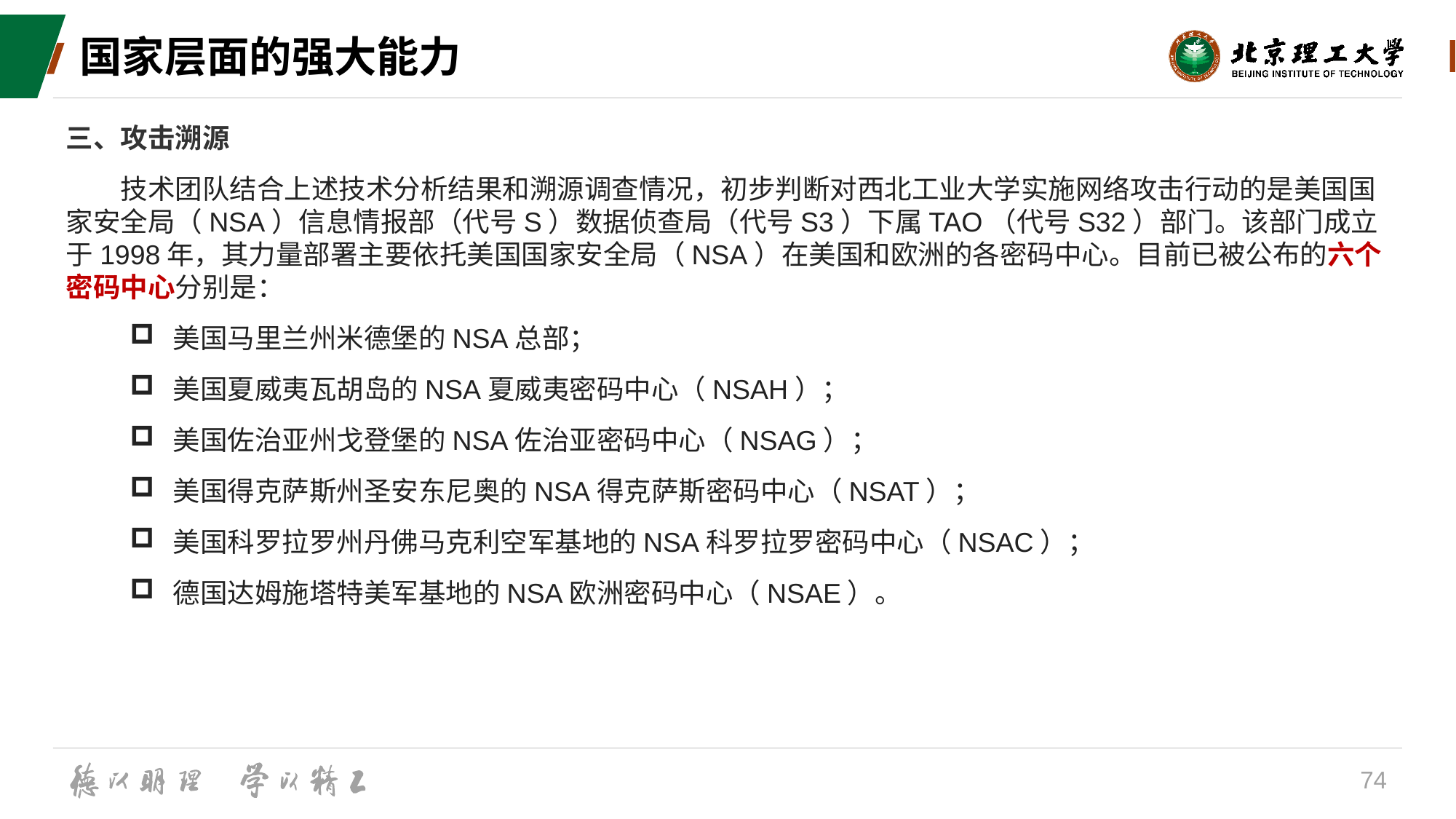

# 国家层面的强大能力
三、攻击溯源
　　技术团队结合上述技术分析结果和溯源调查情况，初步判断对西北工业大学实施网络攻击行动的是美国国家安全局（NSA）信息情报部（代号S）数据侦查局（代号S3）下属TAO（代号S32）部门。该部门成立于1998年，其力量部署主要依托美国国家安全局（NSA）在美国和欧洲的各密码中心。目前已被公布的六个密码中心分别是：
美国马里兰州米德堡的NSA总部；
美国夏威夷瓦胡岛的NSA夏威夷密码中心（NSAH）；
美国佐治亚州戈登堡的NSA佐治亚密码中心（NSAG）；
美国得克萨斯州圣安东尼奥的NSA得克萨斯密码中心（NSAT）；
美国科罗拉罗州丹佛马克利空军基地的NSA科罗拉罗密码中心（NSAC）；
德国达姆施塔特美军基地的NSA欧洲密码中心（NSAE）。